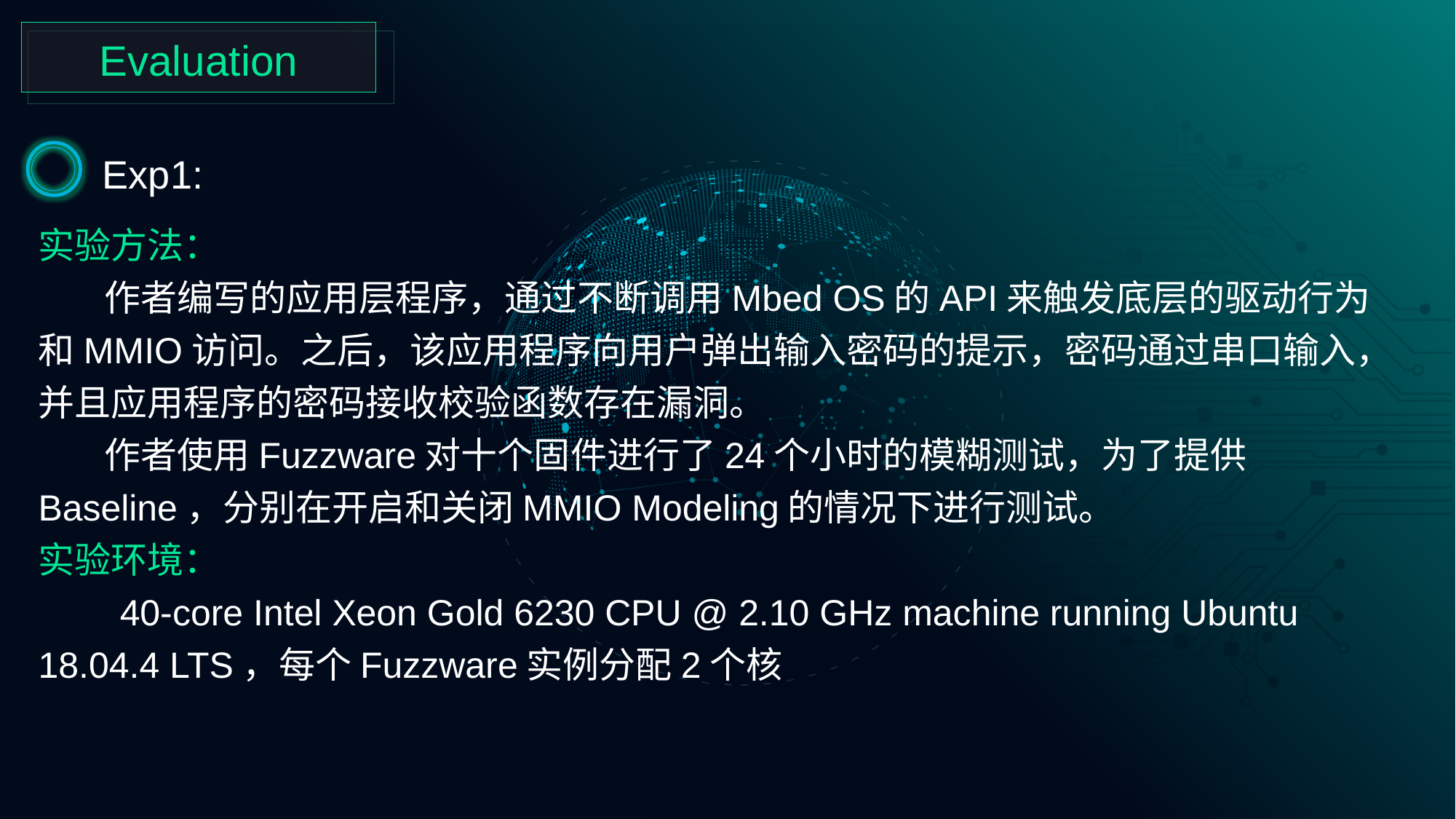

Evaluation

Exp1:
实验方法：
       作者编写的应用层程序，通过不断调用Mbed OS的API来触发底层的驱动行为和MMIO访问。之后，该应用程序向用户弹出输入密码的提示，密码通过串口输入，并且应用程序的密码接收校验函数存在漏洞。
       作者使用Fuzzware对十个固件进行了24个小时的模糊测试，为了提供Baseline，分别在开启和关闭MMIO Modeling的情况下进行测试。
实验环境：
        40-core Intel Xeon Gold 6230 CPU @ 2.10 GHz machine running Ubuntu
18.04.4 LTS，每个Fuzzware实例分配2个核